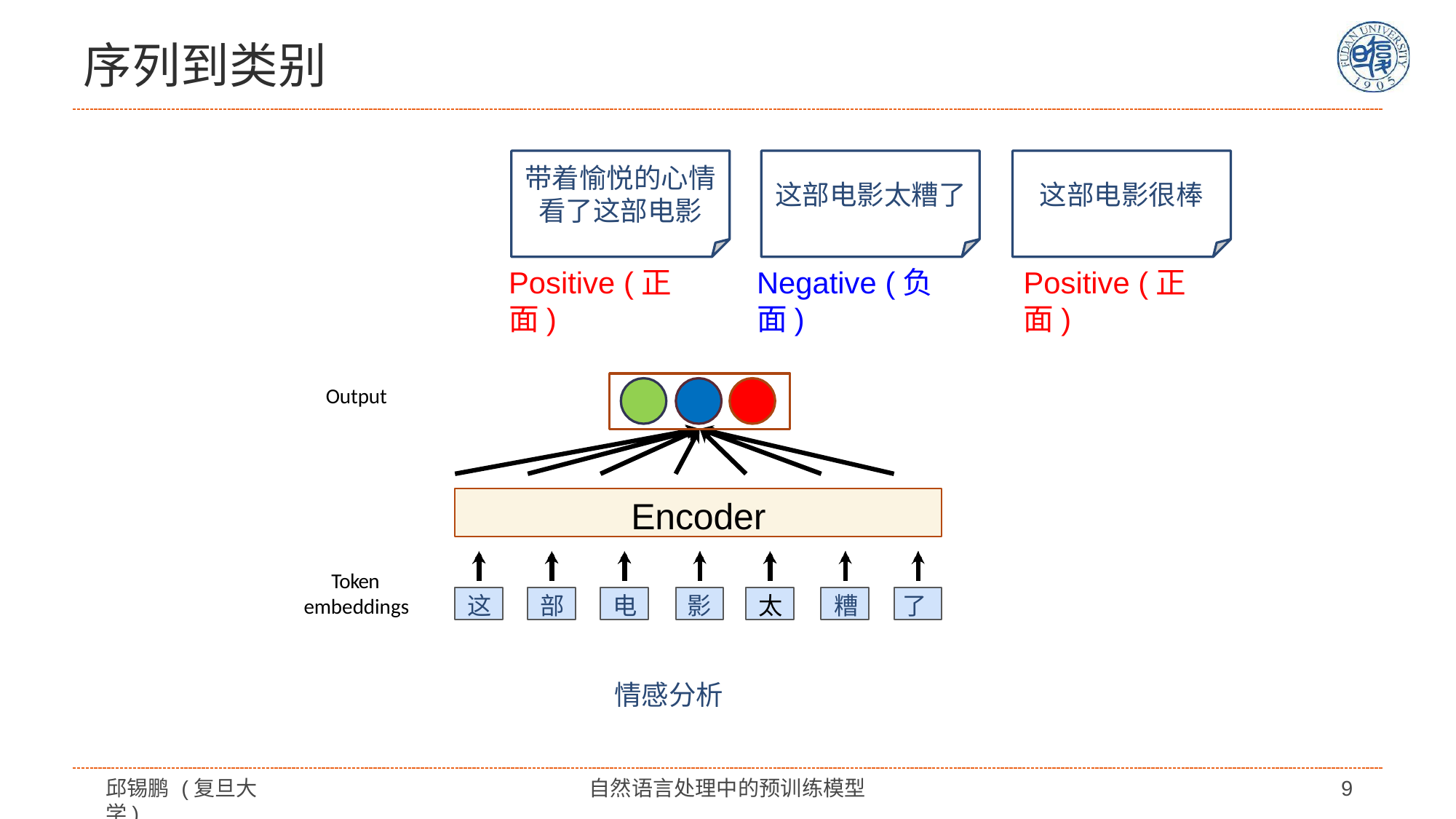

# 序列到类别

带着愉悦的心情 看了这部电影
这部电影太糟了
这部电影很棒
Positive (正面)
Negative (负面)
Positive (正面)

Output
Encoder

Token  embeddings
这
部
电
影
太
糟
了
情感分析
邱锡鹏 (复旦大学)
自然语言处理中的预训练模型
9